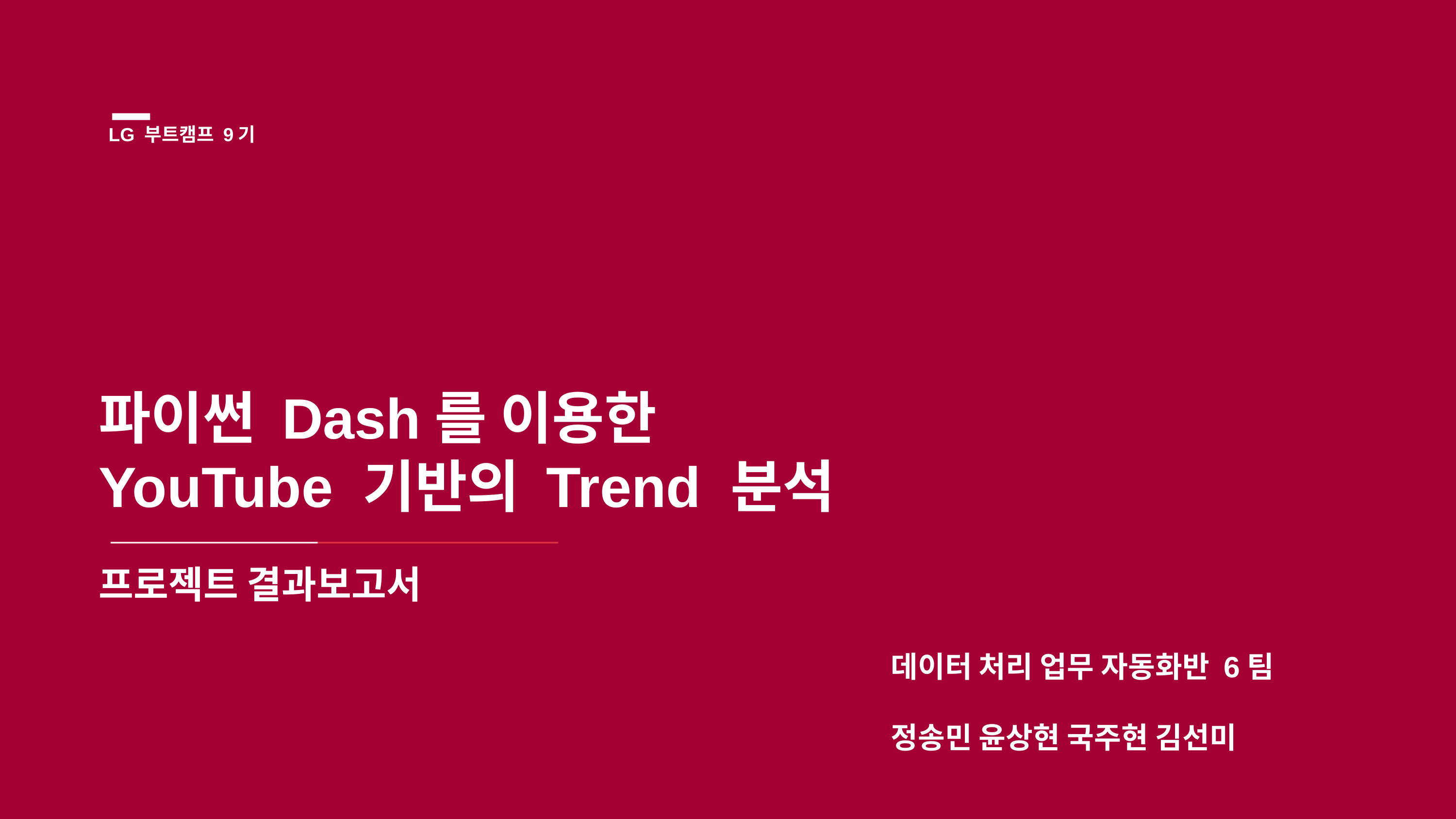

LG 부트캠프 9기

파이썬 Dash를 이용한
YouTube 기반의 Trend 분석

프로젝트 결과보고서

데이터 처리 업무 자동화반 6팀

정송민 윤상현 국주현 김선미